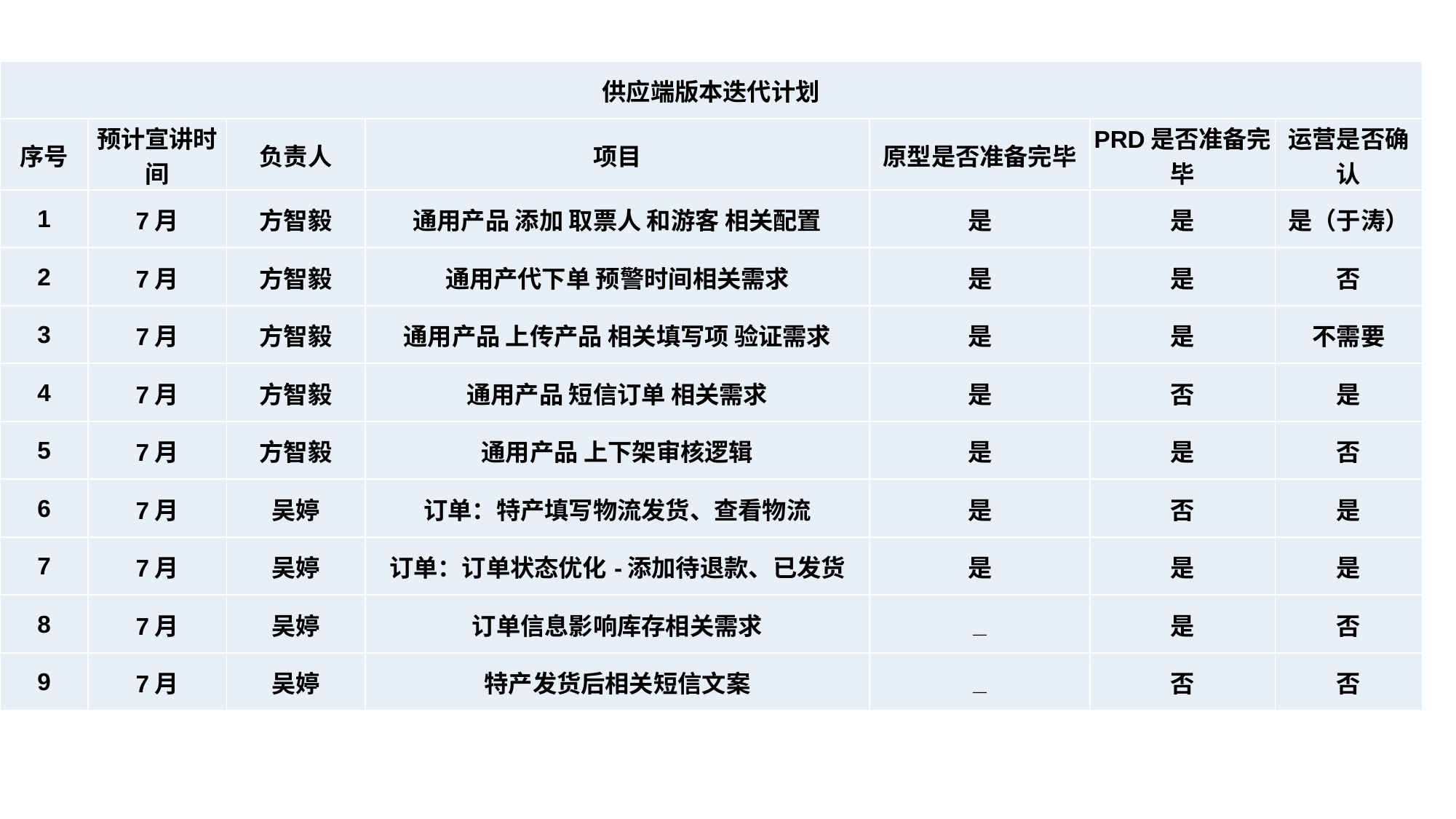

| 供应端版本迭代计划 |  |  |  |  |  |  |
| --- | --- | --- | --- | --- | --- | --- |
| 序号 | 预计宣讲时间 | 负责人 | 项目 | 原型是否准备完毕 | PRD是否准备完毕 | 运营是否确认 |
| 1 | 7月 | 方智毅 | 通用产品 添加 取票人 和游客 相关配置 | 是 | 是 | 是（于涛） |
| 2 | 7月 | 方智毅 | 通用产代下单 预警时间相关需求 | 是 | 是 | 否 |
| 3 | 7月 | 方智毅 | 通用产品 上传产品 相关填写项 验证需求 | 是 | 是 | 不需要 |
| 4 | 7月 | 方智毅 | 通用产品 短信订单 相关需求 | 是 | 否 | 是 |
| 5 | 7月 | 方智毅 | 通用产品 上下架审核逻辑 | 是 | 是 | 否 |
| 6 | 7月 | 吴婷 | 订单：特产填写物流发货、查看物流 | 是 | 否 | 是 |
| 7 | 7月 | 吴婷 | 订单：订单状态优化-添加待退款、已发货 | 是 | 是 | 是 |
| 8 | 7月 | 吴婷 | 订单信息影响库存相关需求 | \_ | 是 | 否 |
| 9 | 7月 | 吴婷 | 特产发货后相关短信文案 | \_ | 否 | 否 |